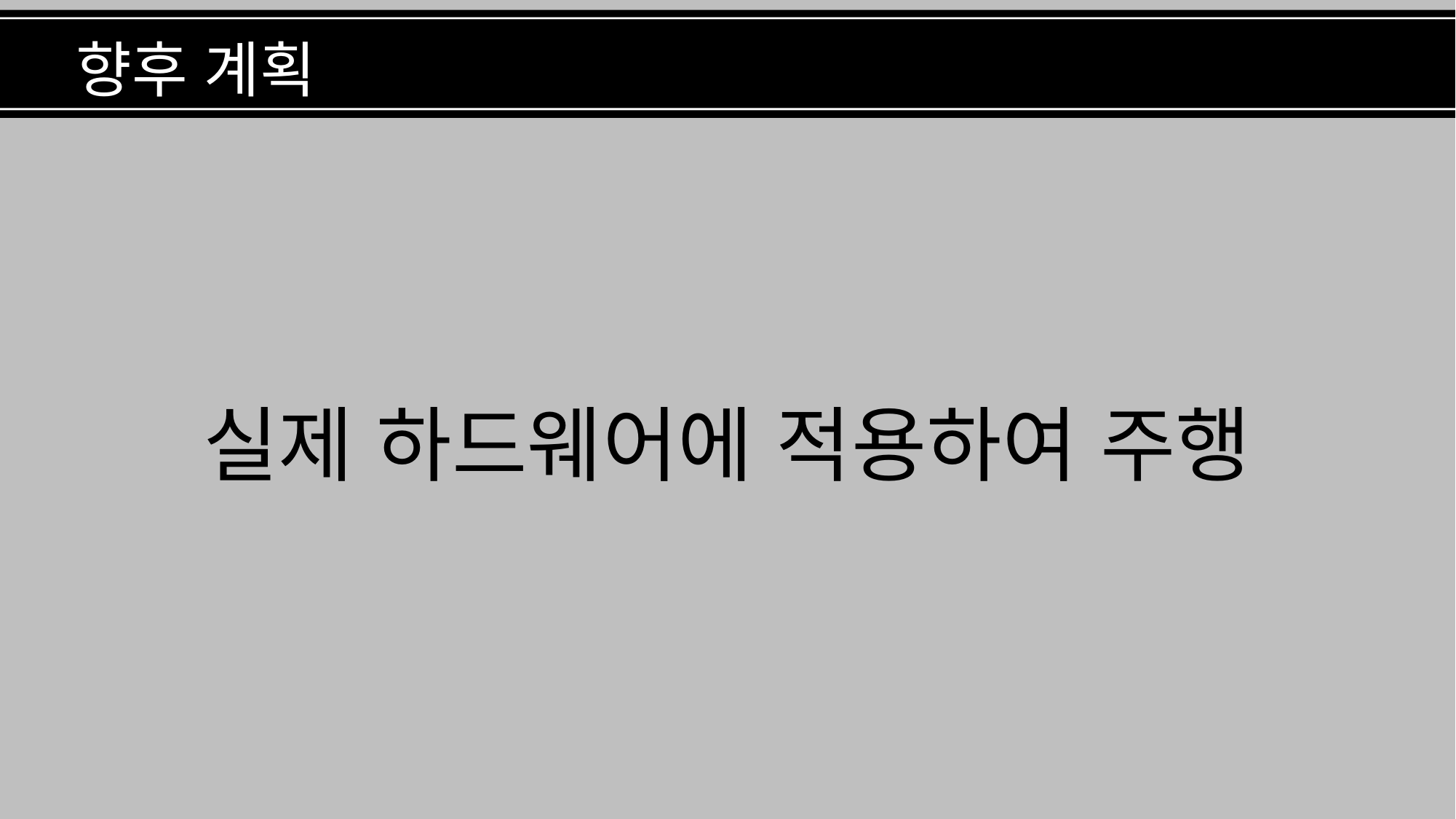

시연
향후 계획
실제 하드웨어에 적용하여 주행